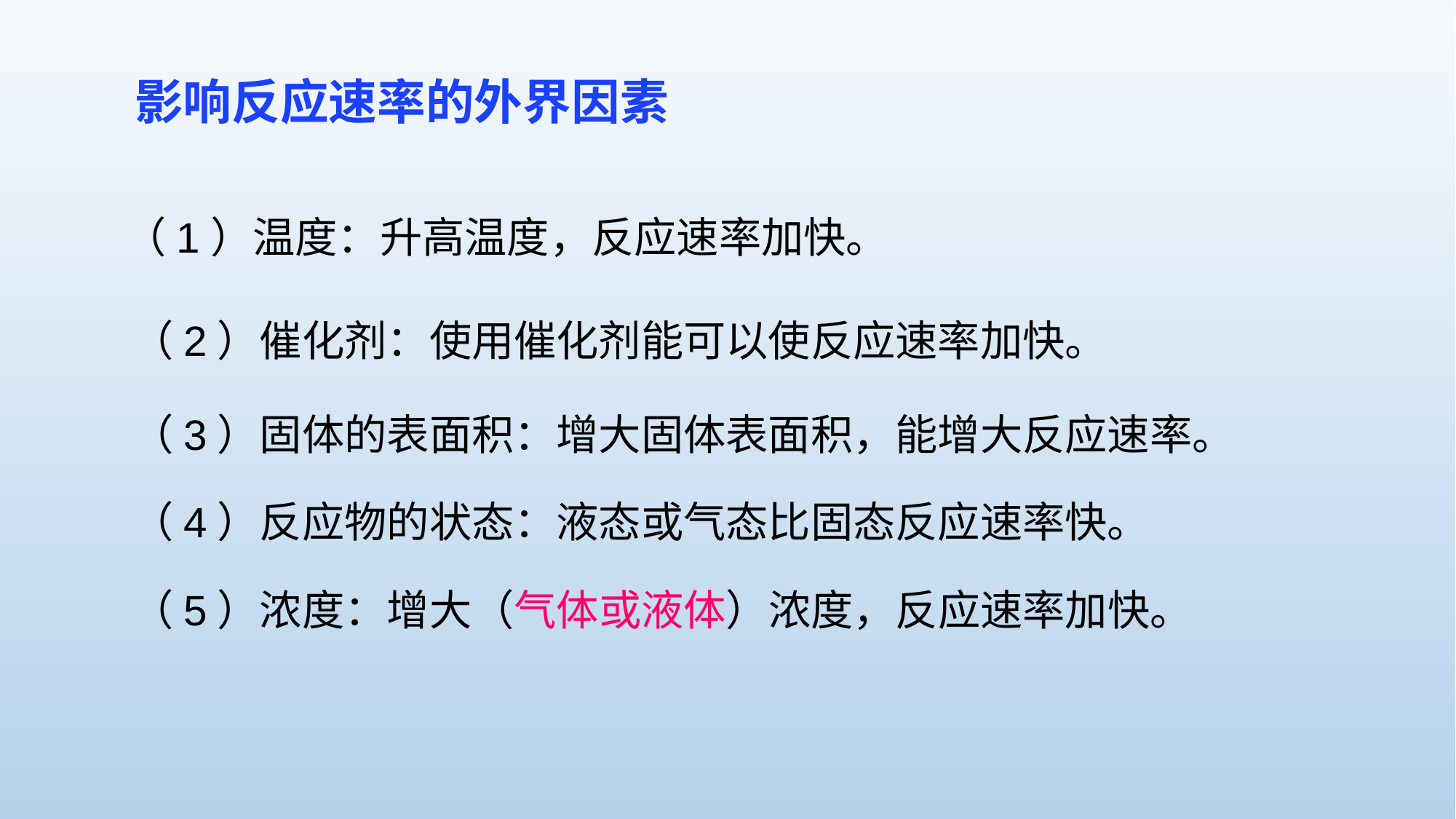

影响反应速率的外界因素
（1）温度：升高温度，反应速率加快。
（2）催化剂：使用催化剂能可以使反应速率加快。
（3）固体的表面积：增大固体表面积，能增大反应速率。
（4）反应物的状态：液态或气态比固态反应速率快。
（5）浓度：增大（气体或液体）浓度，反应速率加快。